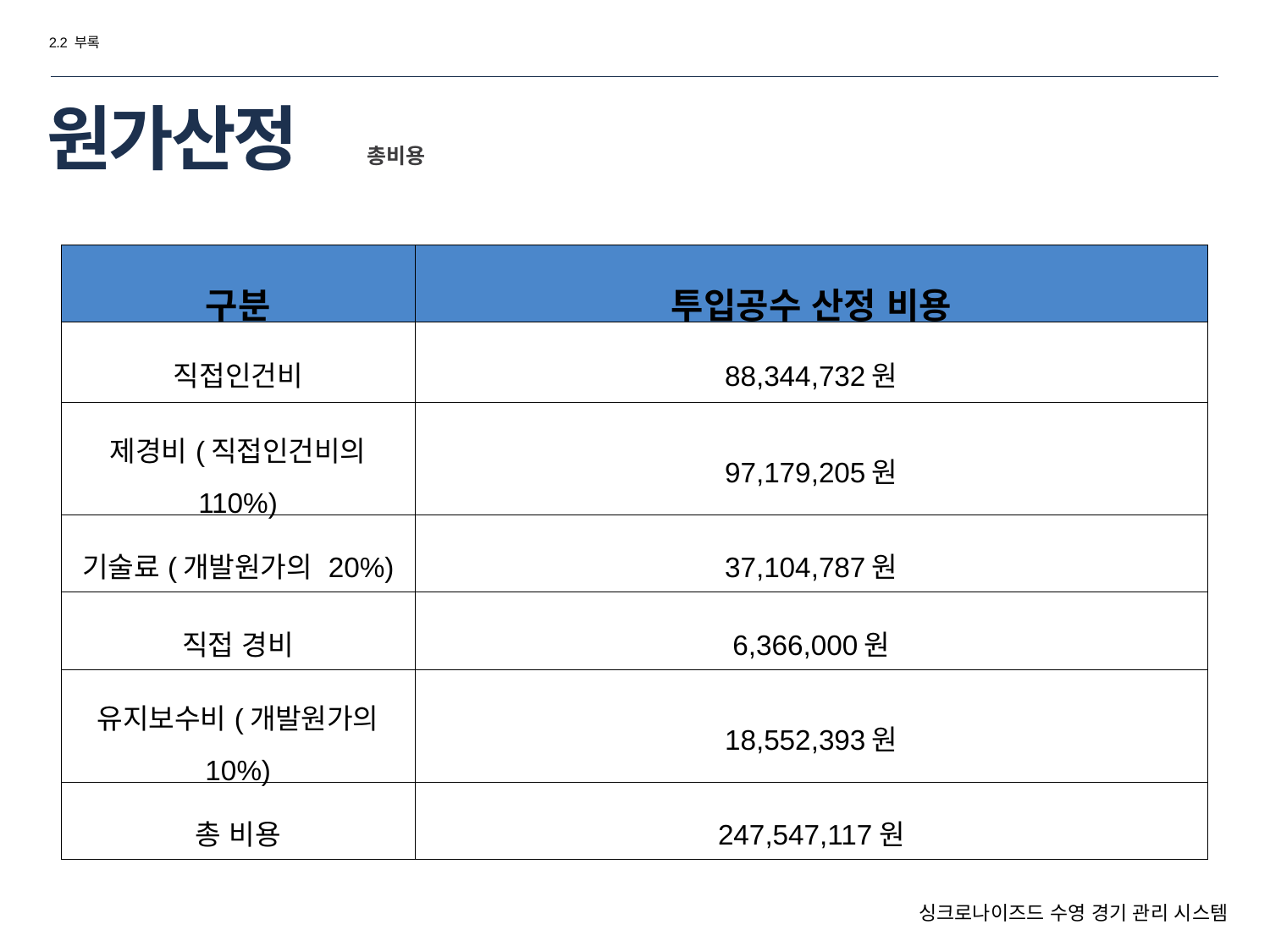

2.2 부록
# 원가산정
총비용
| 구분 | 투입공수 산정 비용 |
| --- | --- |
| 직접인건비 | 88,344,732원 |
| 제경비(직접인건비의 110%) | 97,179,205원 |
| 기술료(개발원가의 20%) | 37,104,787원 |
| 직접 경비 | 6,366,000원 |
| 유지보수비(개발원가의 10%) | 18,552,393원 |
| 총 비용 | 247,547,117원 |
싱크로나이즈드 수영 경기 관리 시스템